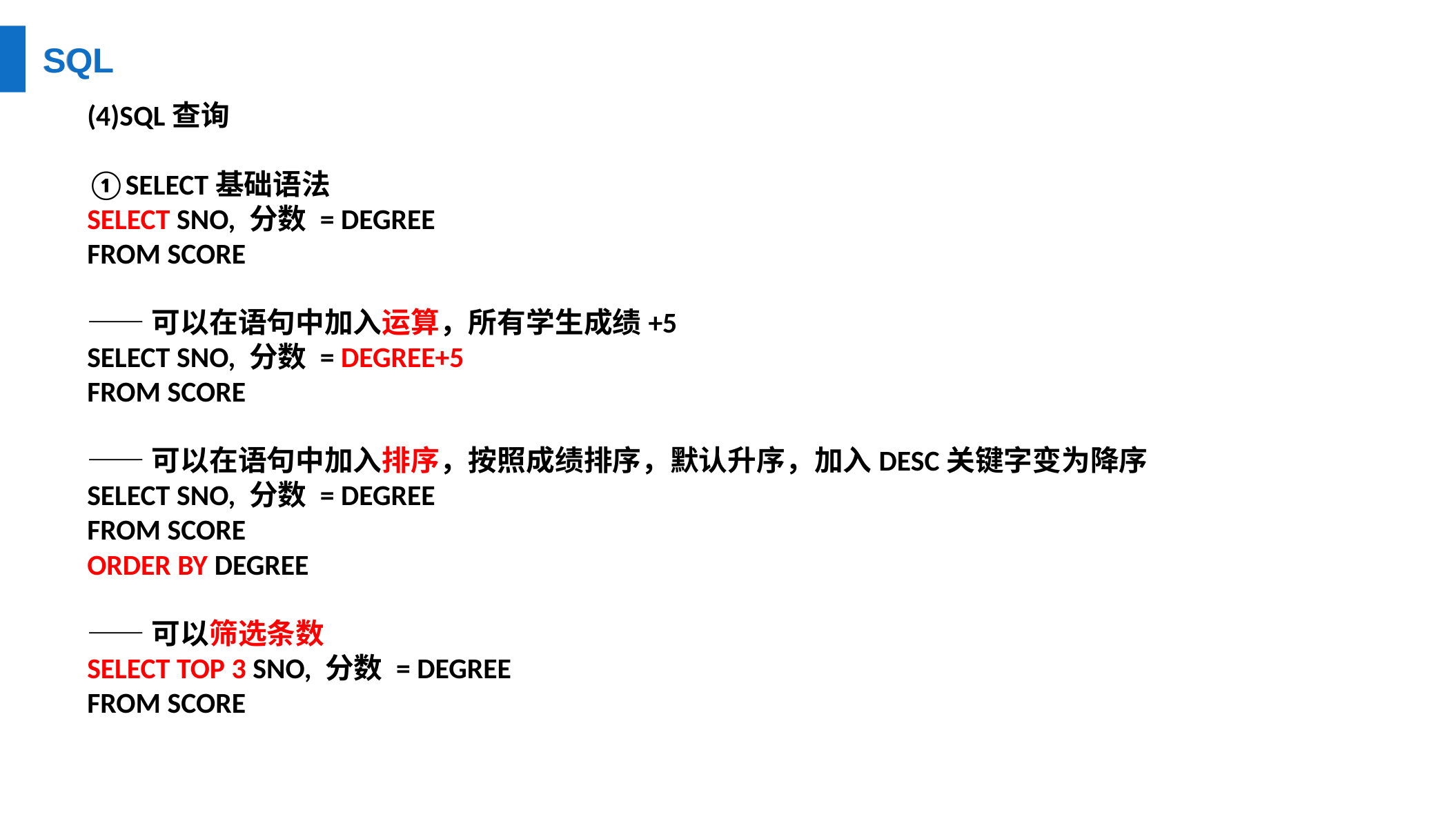

SQL
SQL
(4)SQL查询

①SELECT基础语法
SELECT SNO, 分数 = DEGREE
FROM SCORE

——可以在语句中加入运算，所有学生成绩+5
SELECT SNO, 分数 = DEGREE+5
FROM SCORE

——可以在语句中加入排序，按照成绩排序，默认升序，加入DESC关键字变为降序
SELECT SNO, 分数 = DEGREE
FROM SCORE
ORDER BY DEGREE

——可以筛选条数
SELECT TOP 3 SNO, 分数 = DEGREE
FROM SCORE